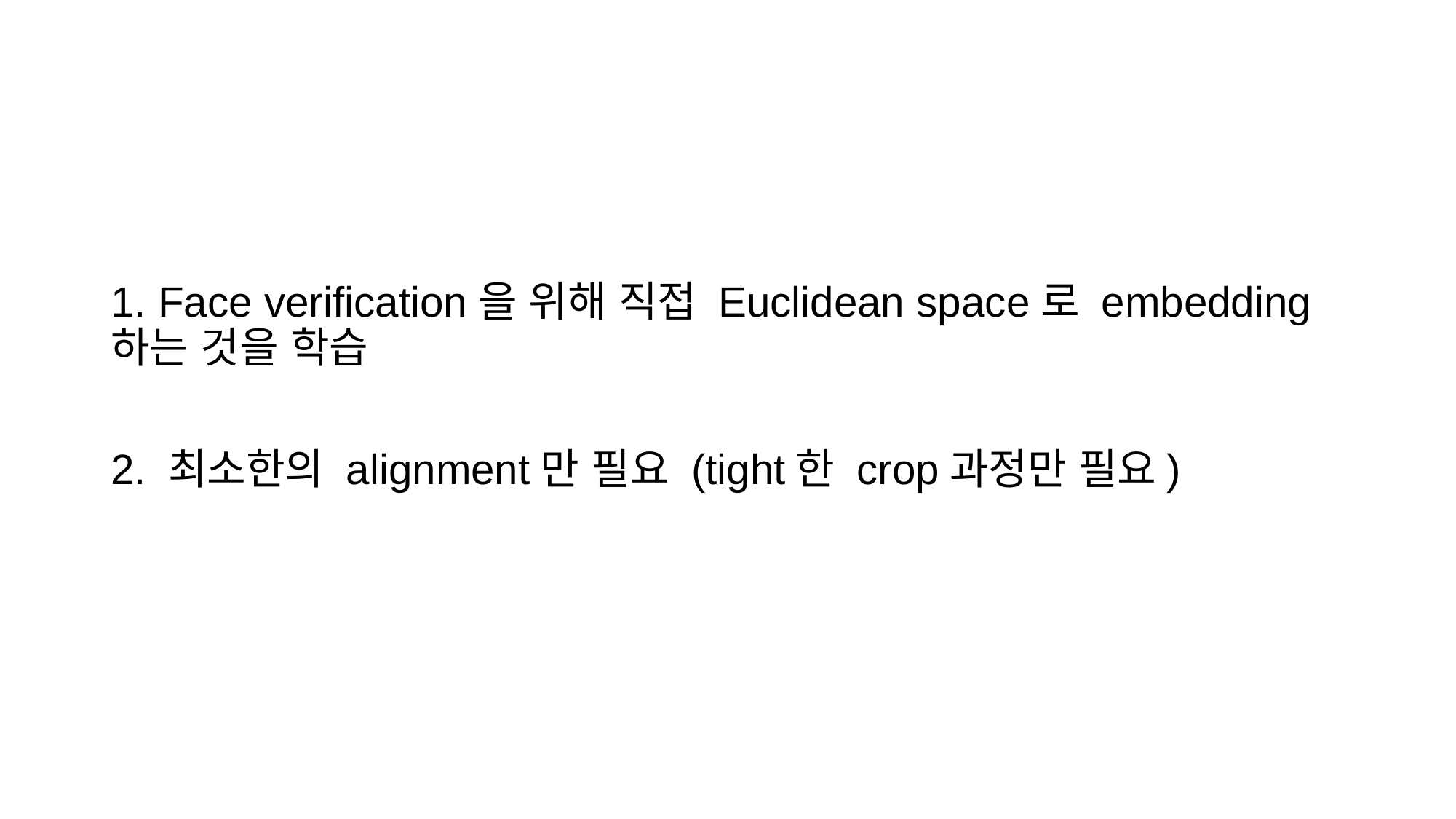

1. Face verification을 위해 직접 Euclidean space로 embedding 하는 것을 학습

2. 최소한의 alignment만 필요 (tight한 crop과정만 필요)